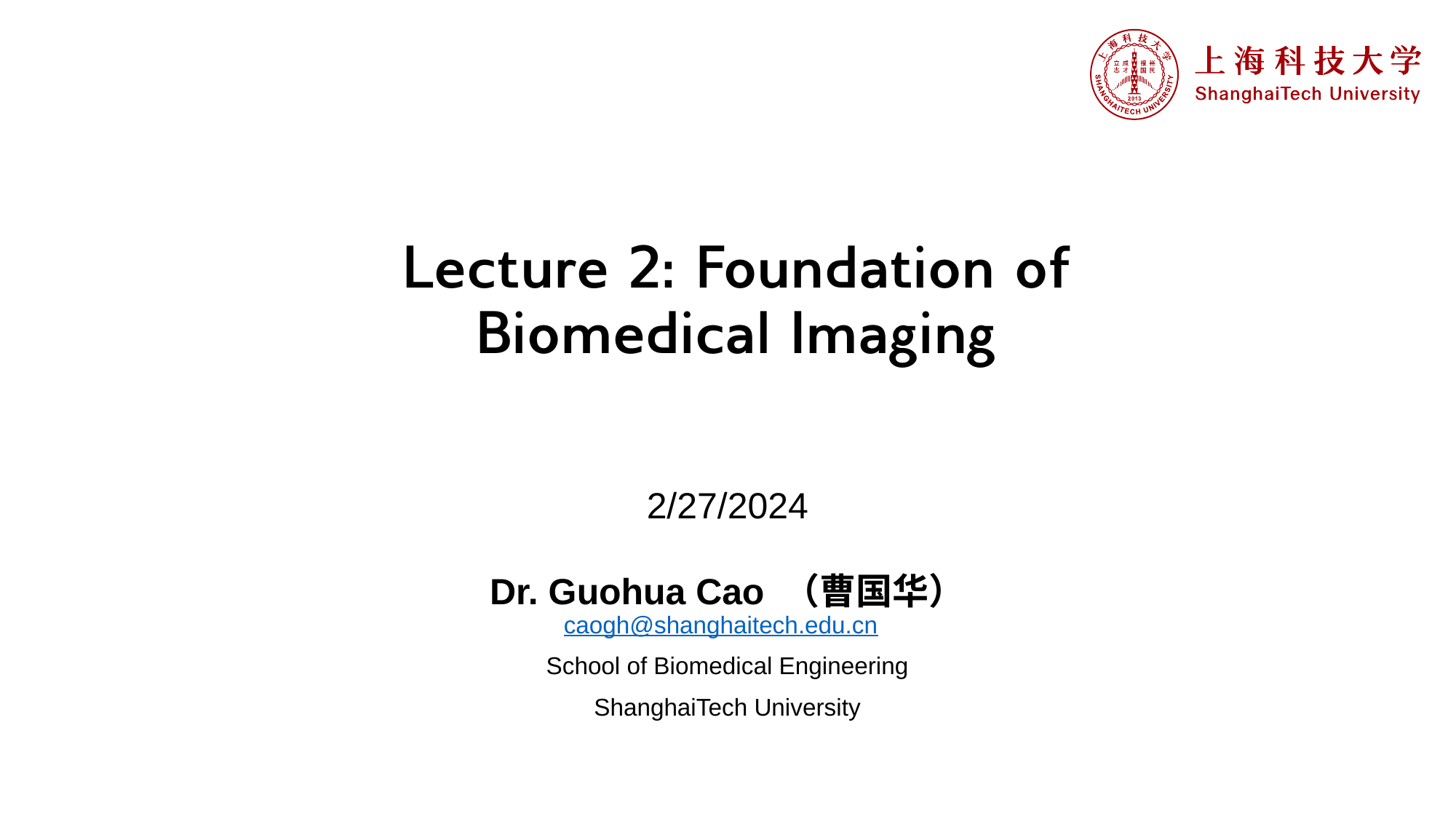

# Lecture 2: Foundation of Biomedical Imaging
2/27/2024

Dr. Guohua Cao （曹国华）
caogh@shanghaitech.edu.cn
School of Biomedical Engineering
ShanghaiTech University